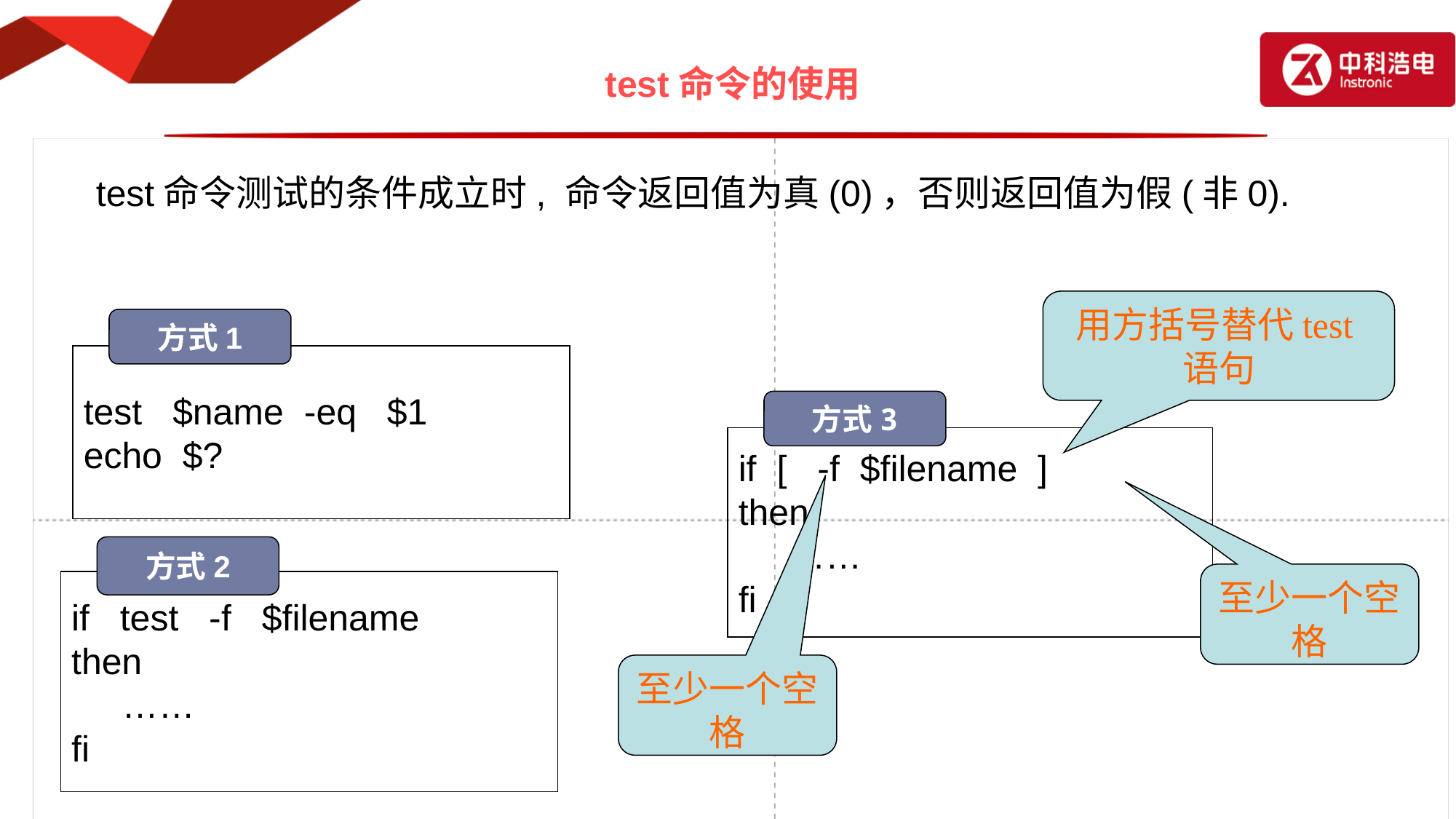

# test命令的使用
test命令测试的条件成立时, 命令返回值为真(0)，否则返回值为假(非0).

用方括号替代test语句
方式1
test   $name  -eq   $1
echo  $?
方式3
if  [   -f  $filename  ]
then
     ……
fi
方式2
if   test   -f   $filename
then
     ……
fi
至少一个空格
至少一个空格